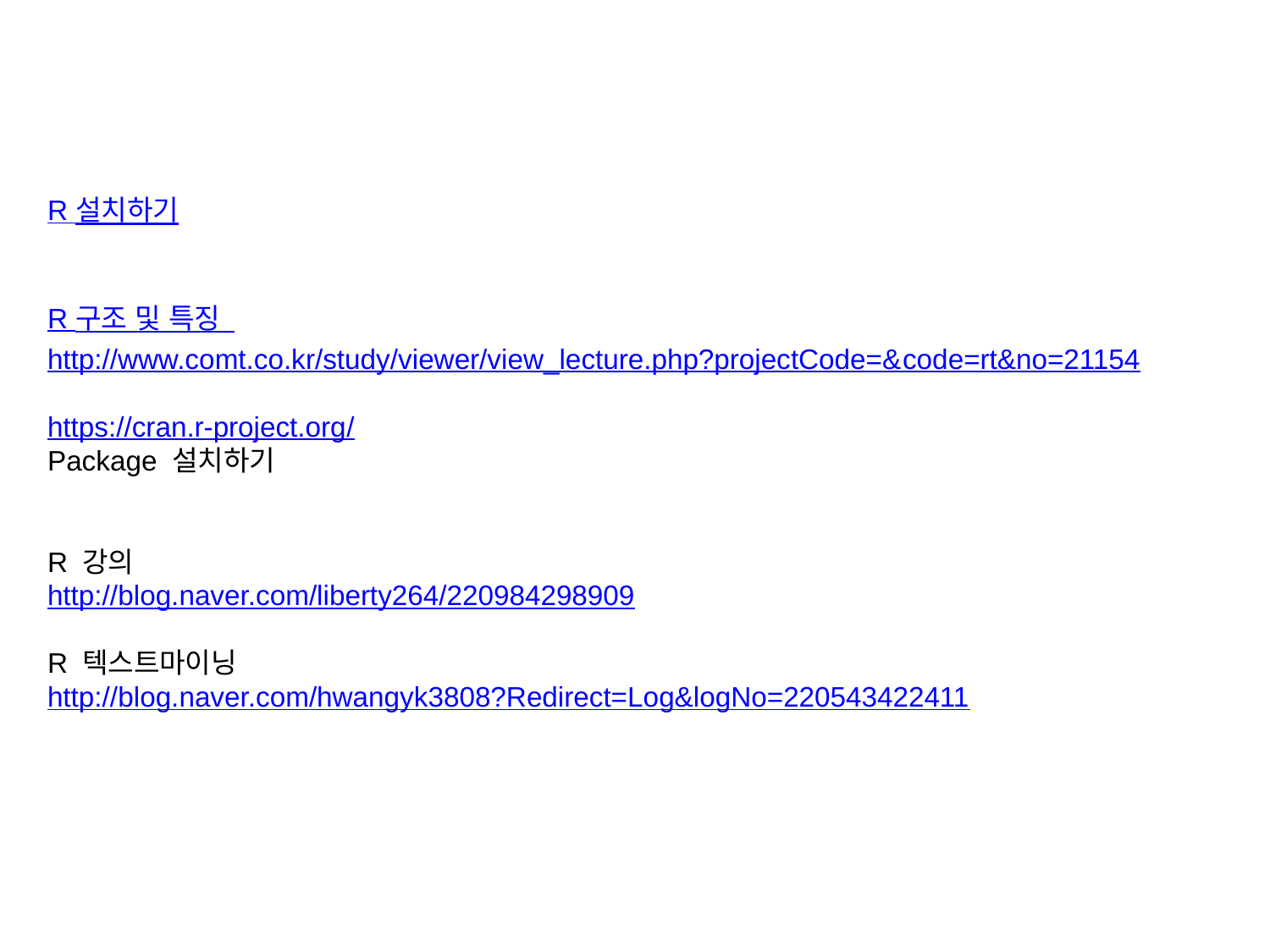

R 설치하기

R 구조 및 특징
http://www.comt.co.kr/study/viewer/view_lecture.php?projectCode=&code=rt&no=21154

https://cran.r-project.org/
Package 설치하기

R 강의
http://blog.naver.com/liberty264/220984298909

R 텍스트마이닝
http://blog.naver.com/hwangyk3808?Redirect=Log&logNo=220543422411